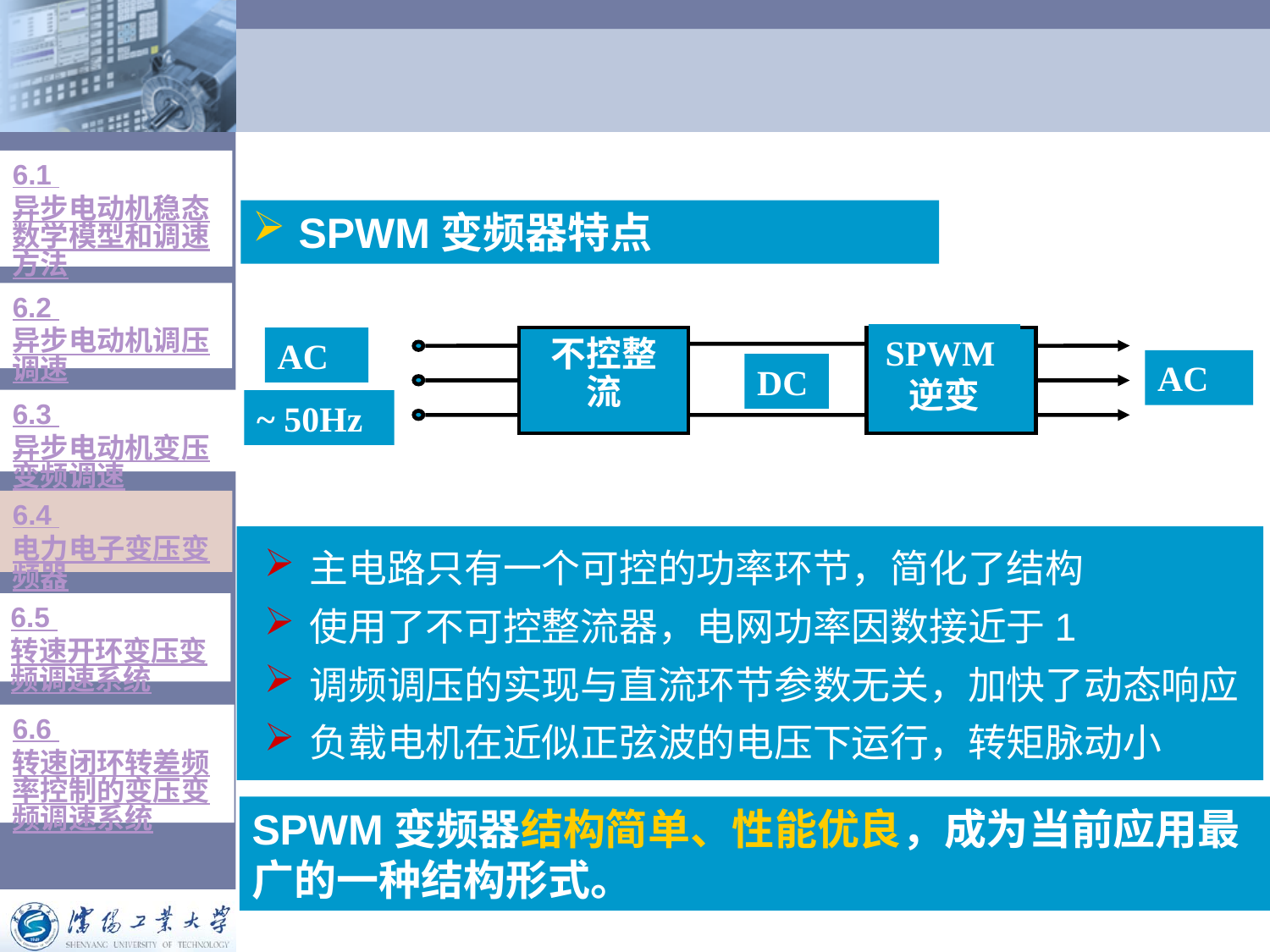

6.1 异步电动机稳态数学模型和调速方法
 SPWM变频器特点
6.2 异步电动机调压调速
SPWM逆变

AC
不控整流

AC
DC

~ 50Hz

6.3 异步电动机变压变频调速
6.4 电力电子变压变频器
主电路只有一个可控的功率环节，简化了结构
使用了不可控整流器，电网功率因数接近于1
调频调压的实现与直流环节参数无关，加快了动态响应
负载电机在近似正弦波的电压下运行，转矩脉动小
6.5 转速开环变压变频调速系统

6.6 转速闭环转差频率控制的变压变频调速系统
SPWM变频器结构简单、性能优良，成为当前应用最广的一种结构形式。